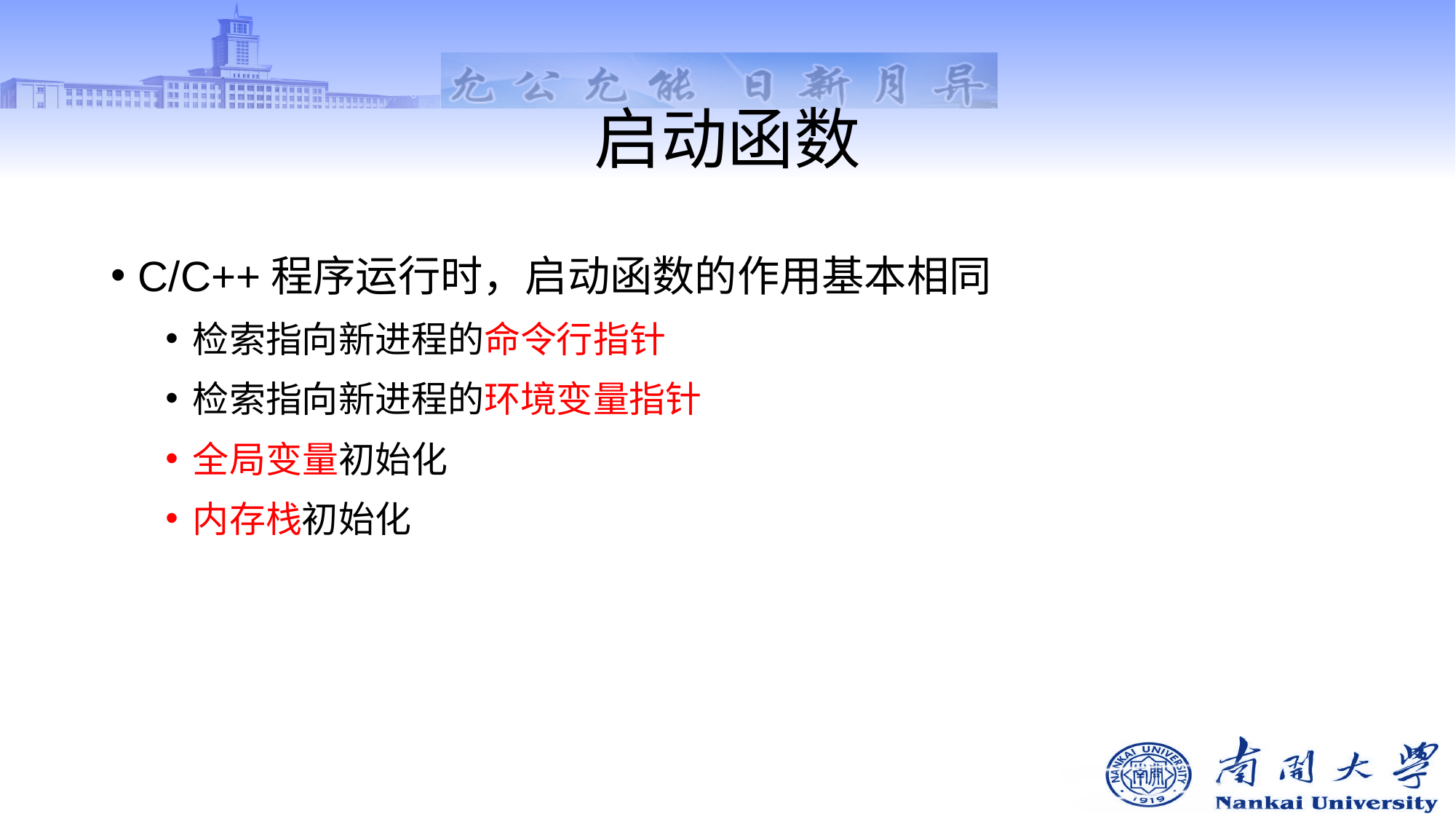

# 启动函数
C/C++程序运行时，启动函数的作用基本相同
检索指向新进程的命令行指针
检索指向新进程的环境变量指针
全局变量初始化
内存栈初始化